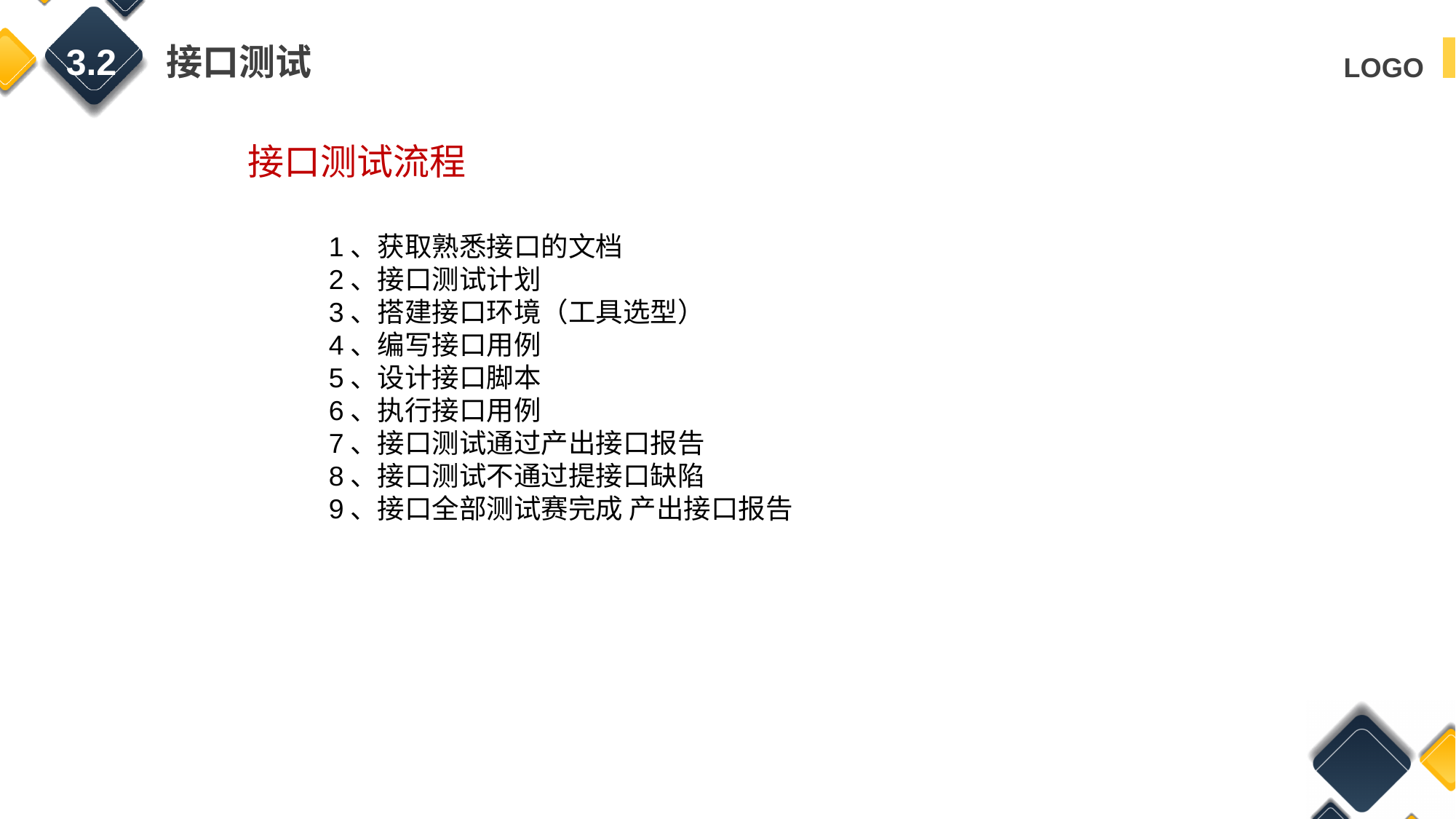

3.2    接口测试
接口测试流程
        1、获取熟悉接口的文档
        2、接口测试计划
        3、搭建接口环境（工具选型）
        4、编写接口用例
        5、设计接口脚本
        6、执行接口用例
        7、接口测试通过产出接口报告
        8、接口测试不通过提接口缺陷
        9、接口全部测试赛完成 产出接口报告